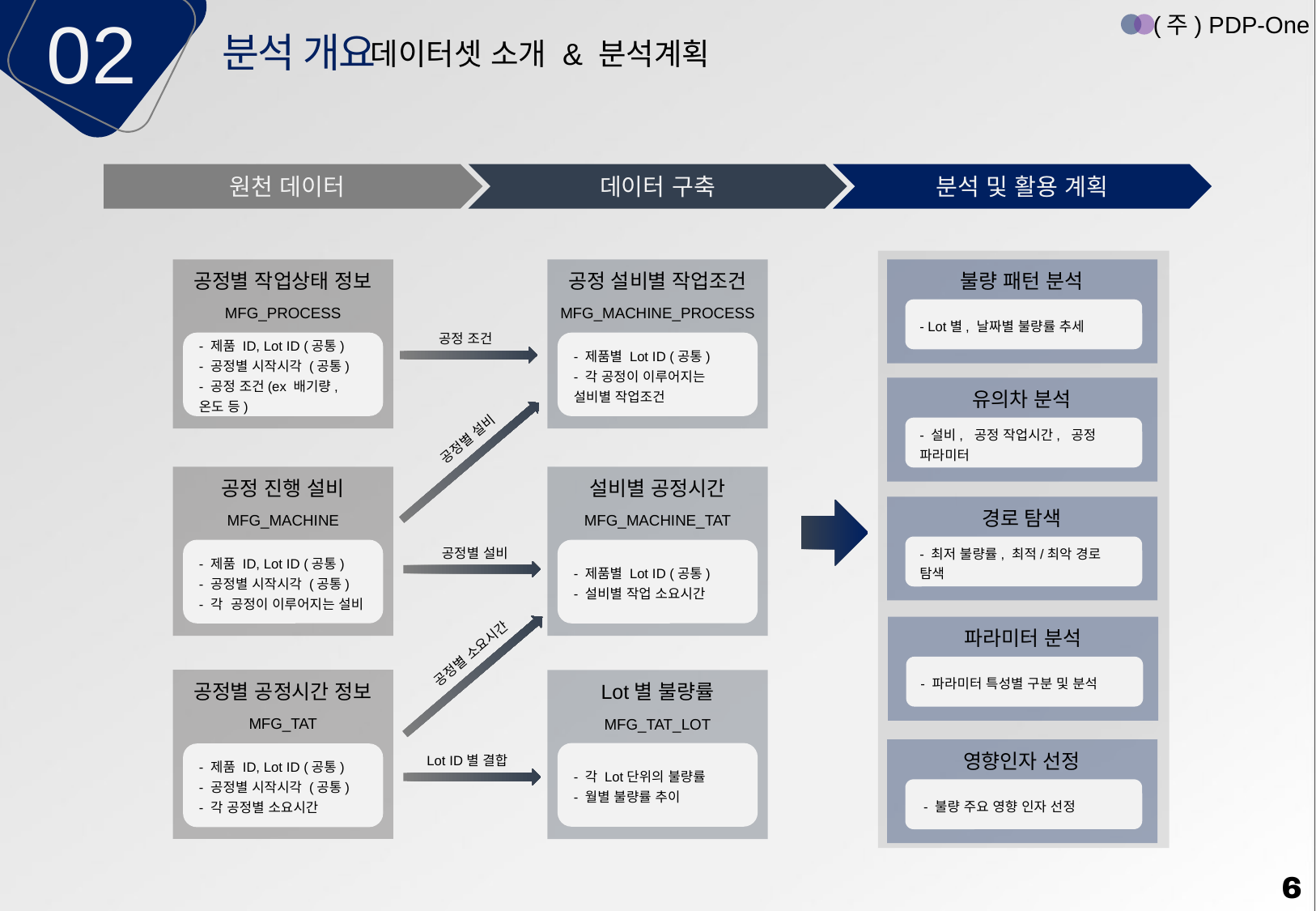

02
(주) PDP-One

분석 개요
데이터셋 소개 & 분석계획
원천 데이터
데이터 구축
분석 및 활용 계획

불량 패턴 분석
공정별 작업상태 정보
공정 설비별 작업조건

MFG_PROCESS
MFG_MACHINE_PROCESS
- Lot별, 날짜별 불량률 추세
공정 조건
- 제품 ID, Lot ID (공통)
- 공정별 시작시각 (공통)
- 공정 조건(ex 배기량, 온도 등)
- 제품별 Lot ID (공통)
- 각 공정이 이루어지는 설비별 작업조건

유의차 분석
- 설비,  공정 작업시간,  공정 파라미터
공정별 설비

공정 진행 설비
설비별 공정시간

경로 탐색

MFG_MACHINE
MFG_MACHINE_TAT
- 최저 불량률, 최적/최악 경로 탐색
공정별 설비
- 제품 ID, Lot ID (공통)
- 공정별 시작시각 (공통)
- 각  공정이 이루어지는 설비
- 제품별 Lot ID (공통)
- 설비별 작업 소요시간

파라미터 분석
공정별 소요시간
- 파라미터 특성별 구분 및 분석

공정별 공정시간 정보
Lot별 불량률
MFG_TAT

MFG_TAT_LOT

영향인자 선정
- 각 Lot단위의 불량률
- 월별 불량률 추이
- 제품 ID, Lot ID (공통)
- 공정별 시작시각 (공통)
- 각 공정별 소요시간
Lot ID별 결합
 - 불량 주요 영향 인자 선정
6